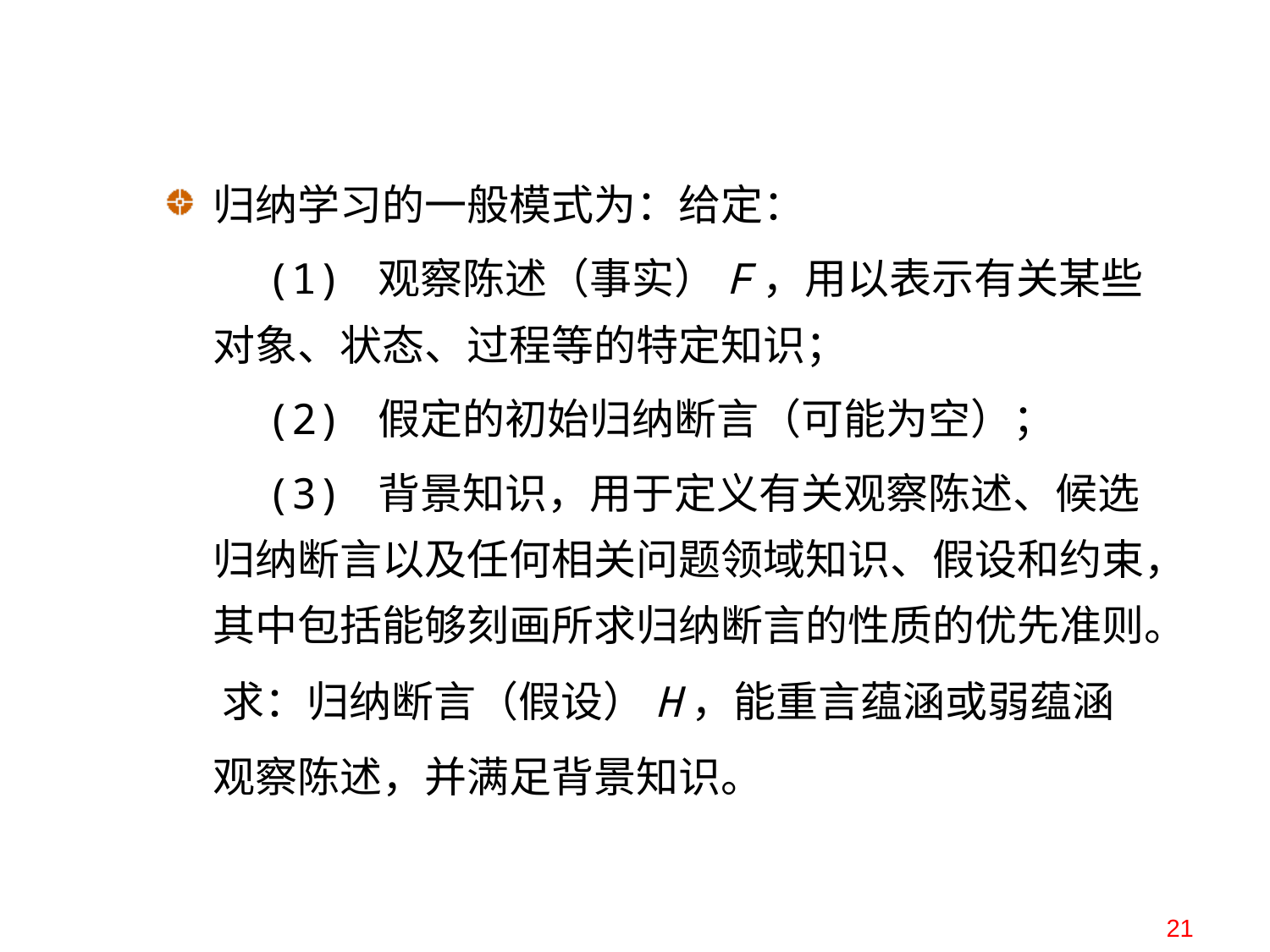

归纳学习的一般模式为：给定：
    (1) 观察陈述（事实）F，用以表示有关某些对象、状态、过程等的特定知识；
    (2) 假定的初始归纳断言（可能为空）；
    (3) 背景知识，用于定义有关观察陈述、候选归纳断言以及任何相关问题领域知识、假设和约束，其中包括能够刻画所求归纳断言的性质的优先准则。
     求：归纳断言（假设）H，能重言蕴涵或弱蕴涵观察陈述，并满足背景知识。
21